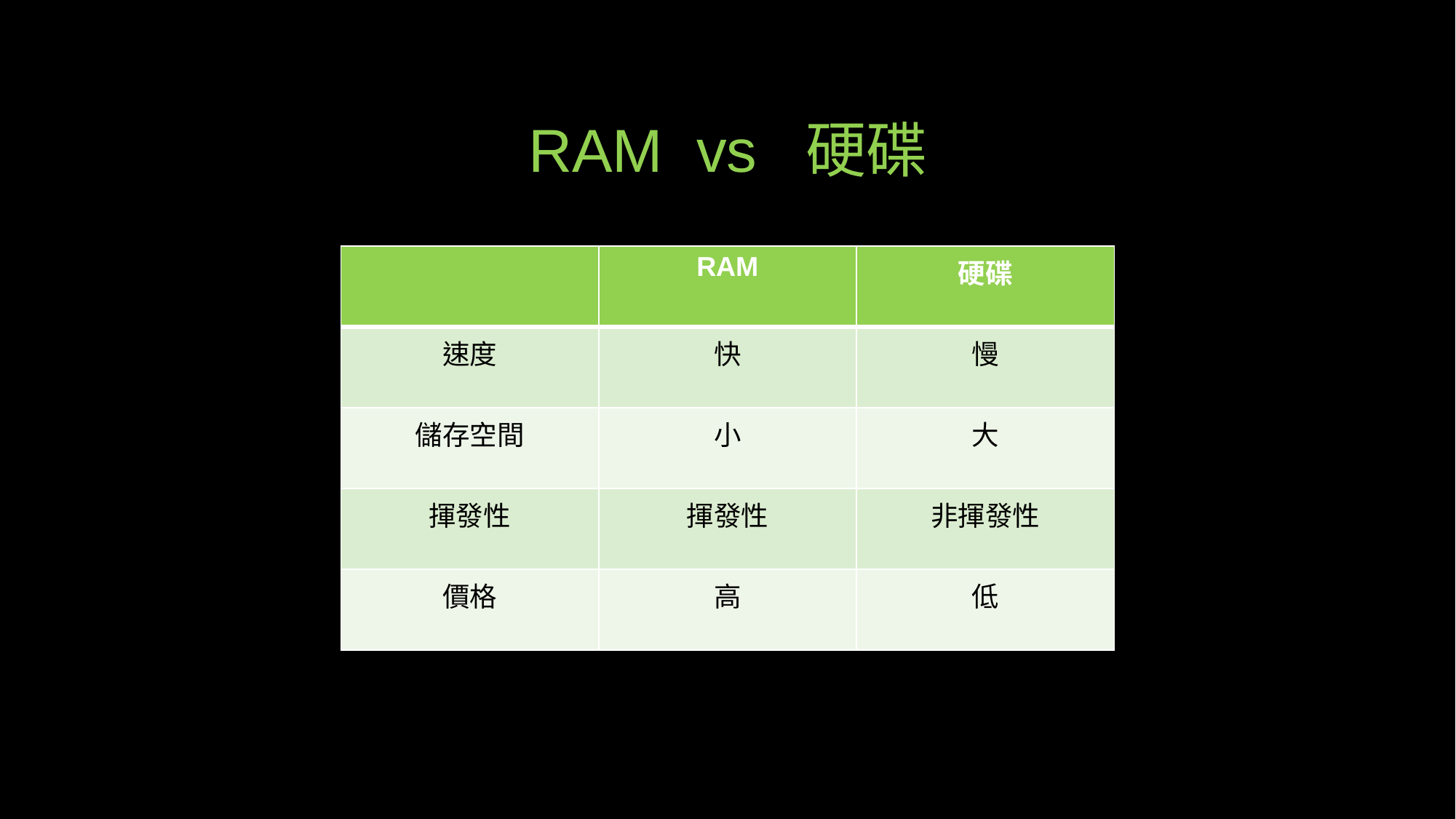

# RAM  vs  硬碟
|  | RAM | 硬碟 |
| --- | --- | --- |
| 速度 | 快 | 慢 |
| 儲存空間 | 小 | 大 |
| 揮發性 | 揮發性 | 非揮發性 |
| 價格 | 高 | 低 |